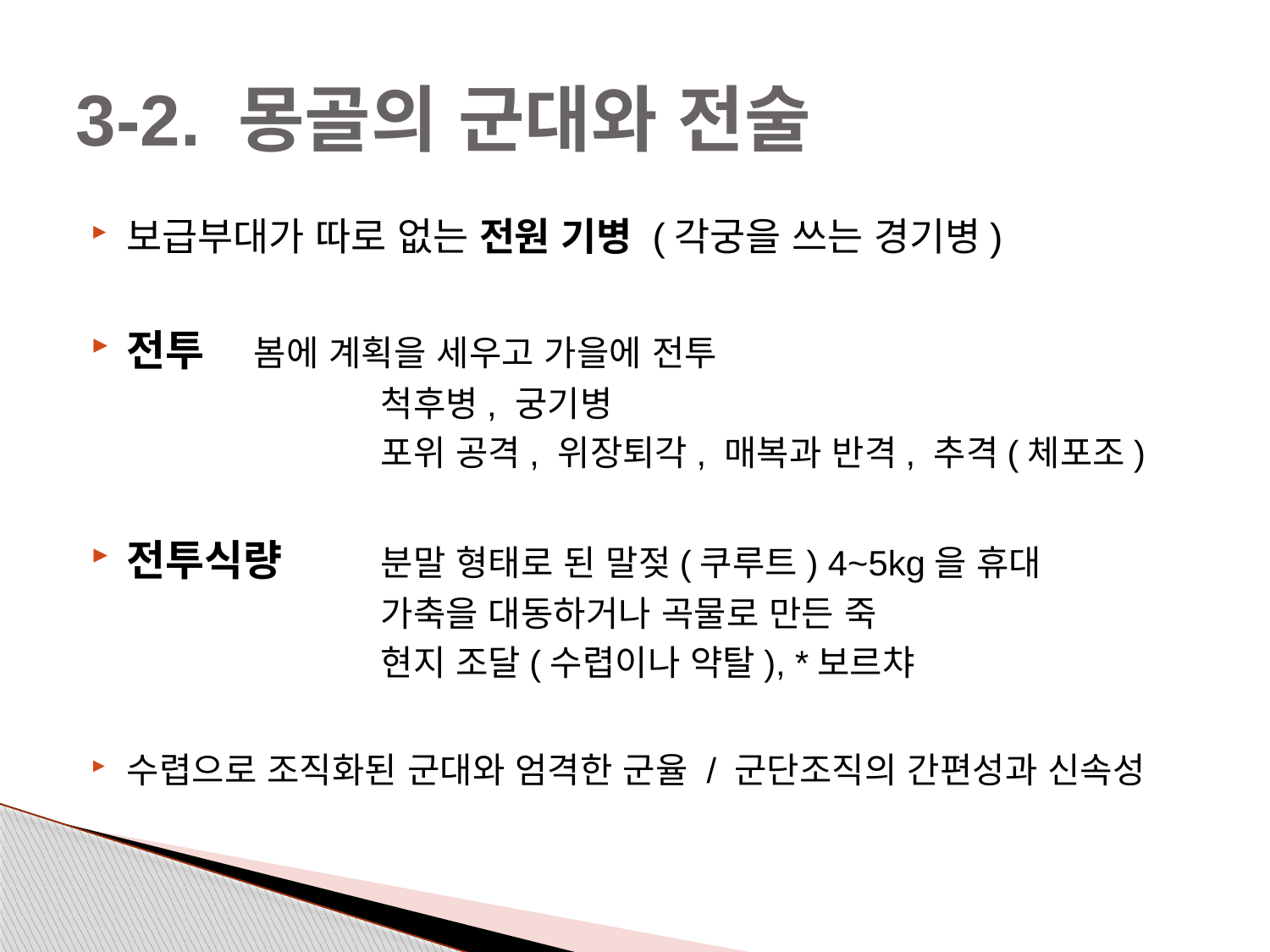

# 3-2. 몽골의 군대와 전술
보급부대가 따로 없는 전원 기병 (각궁을 쓰는 경기병)

전투	봄에 계획을 세우고 가을에 전투
			척후병, 궁기병
			포위 공격, 위장퇴각, 매복과 반격, 추격(체포조)

전투식량	분말 형태로 된 말젖(쿠루트) 4~5kg을 휴대
			가축을 대동하거나 곡물로 만든 죽
			현지 조달(수렵이나 약탈), *보르챠

수렵으로 조직화된 군대와 엄격한 군율 / 군단조직의 간편성과 신속성